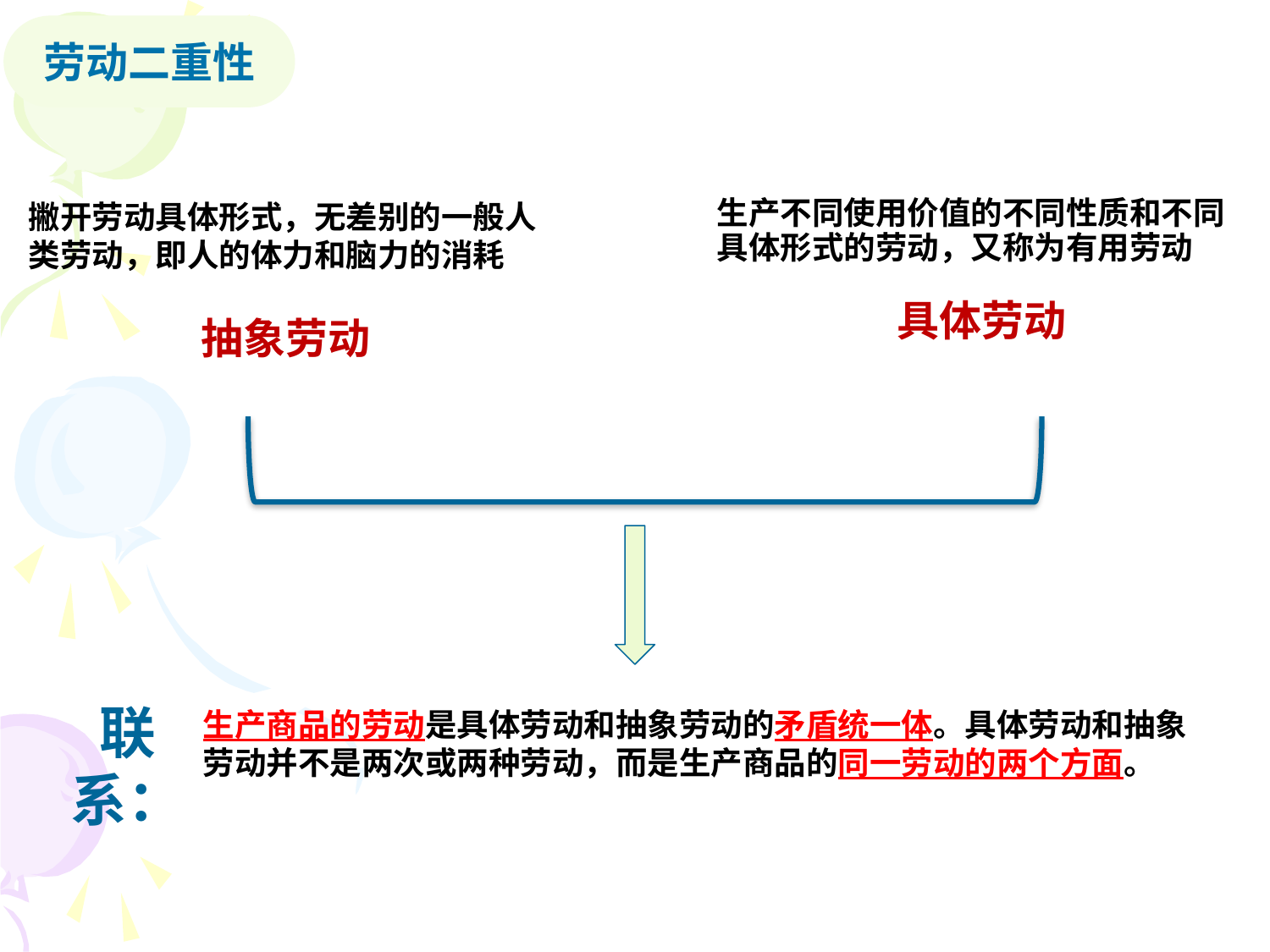

劳动二重性

撇开劳动具体形式，无差别的一般人类劳动，即人的体力和脑力的消耗

抽象劳动
生产不同使用价值的不同性质和不同具体形式的劳动，又称为有用劳动

具体劳动

联系：
生产商品的劳动是具体劳动和抽象劳动的矛盾统一体。具体劳动和抽象劳动并不是两次或两种劳动，而是生产商品的同一劳动的两个方面。